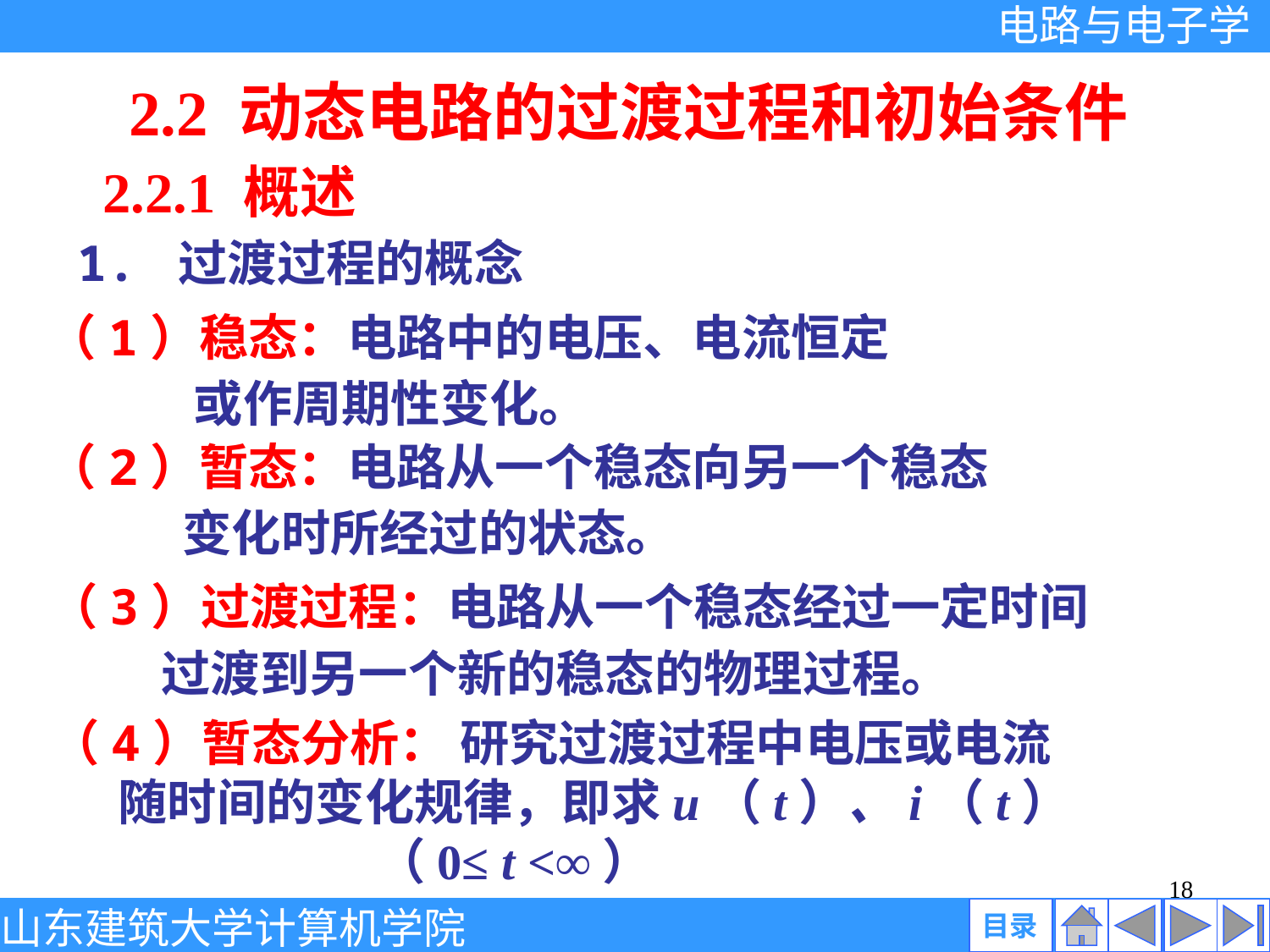

2.2 动态电路的过渡过程和初始条件
2.2.1 概述
1. 过渡过程的概念
（1）稳态：电路中的电压、电流恒定
            或作周期性变化。
（2）暂态：电路从一个稳态向另一个稳态
           变化时所经过的状态。
（3）过渡过程：电路从一个稳态经过一定时间
         过渡到另一个新的稳态的物理过程。
（4）暂态分析： 研究过渡过程中电压或电流
     随时间的变化规律，即求u（t）、i（t）
                            （0≤ t <∞）
18